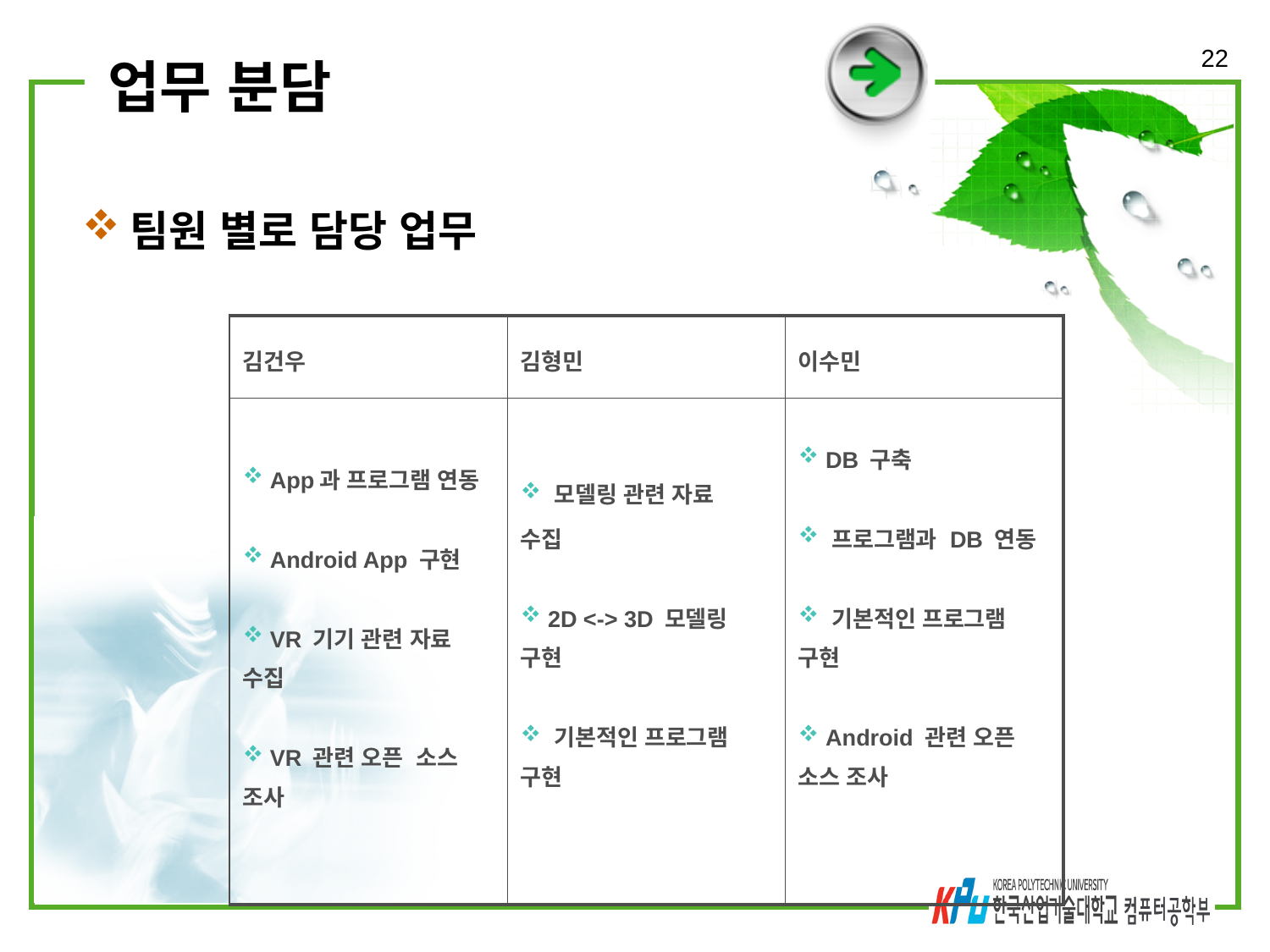

22
# 업무 분담
팀원 별로 담당 업무

| 김건우 | 김형민 | 이수민 |
| --- | --- | --- |
| App과 프로그램 연동 Android App 구현 VR 기기 관련 자료 수집 VR 관련 오픈 소스 조사 | 모델링 관련 자료 수집 2D <-> 3D 모델링 구현 기본적인 프로그램 구현 | DB 구축 프로그램과 DB 연동 기본적인 프로그램 구현 Android 관련 오픈 소스 조사 |